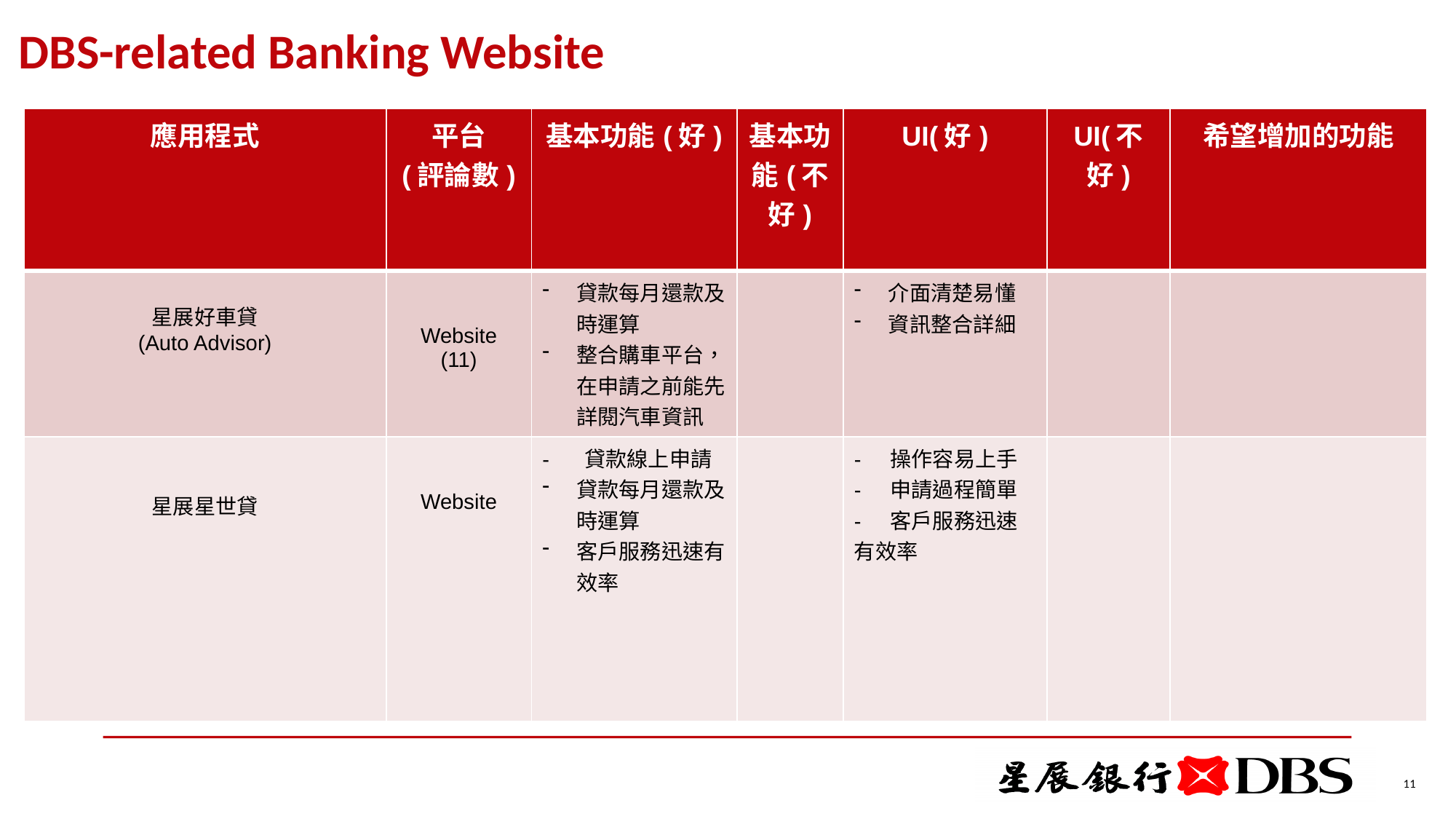

DBS-related Banking Website
| 應用程式 | 平台 (評論數) | 基本功能(好) | 基本功能(不好) | UI(好) | UI(不好) | 希望增加的功能 |
| --- | --- | --- | --- | --- | --- | --- |
| 星展好車貸 (Auto Advisor) | Website (11) | 貸款每月還款及時運算 整合購車平台，在申請之前能先詳閱汽車資訊 |  | 介面清楚易懂 資訊整合詳細 |  |  |
| 星展星世貸 | Website | - 貸款線上申請 貸款每月還款及時運算 客戶服務迅速有效率 |  | - 操作容易上手 - 申請過程簡單 - 客戶服務迅速有效率 |  |  |
11